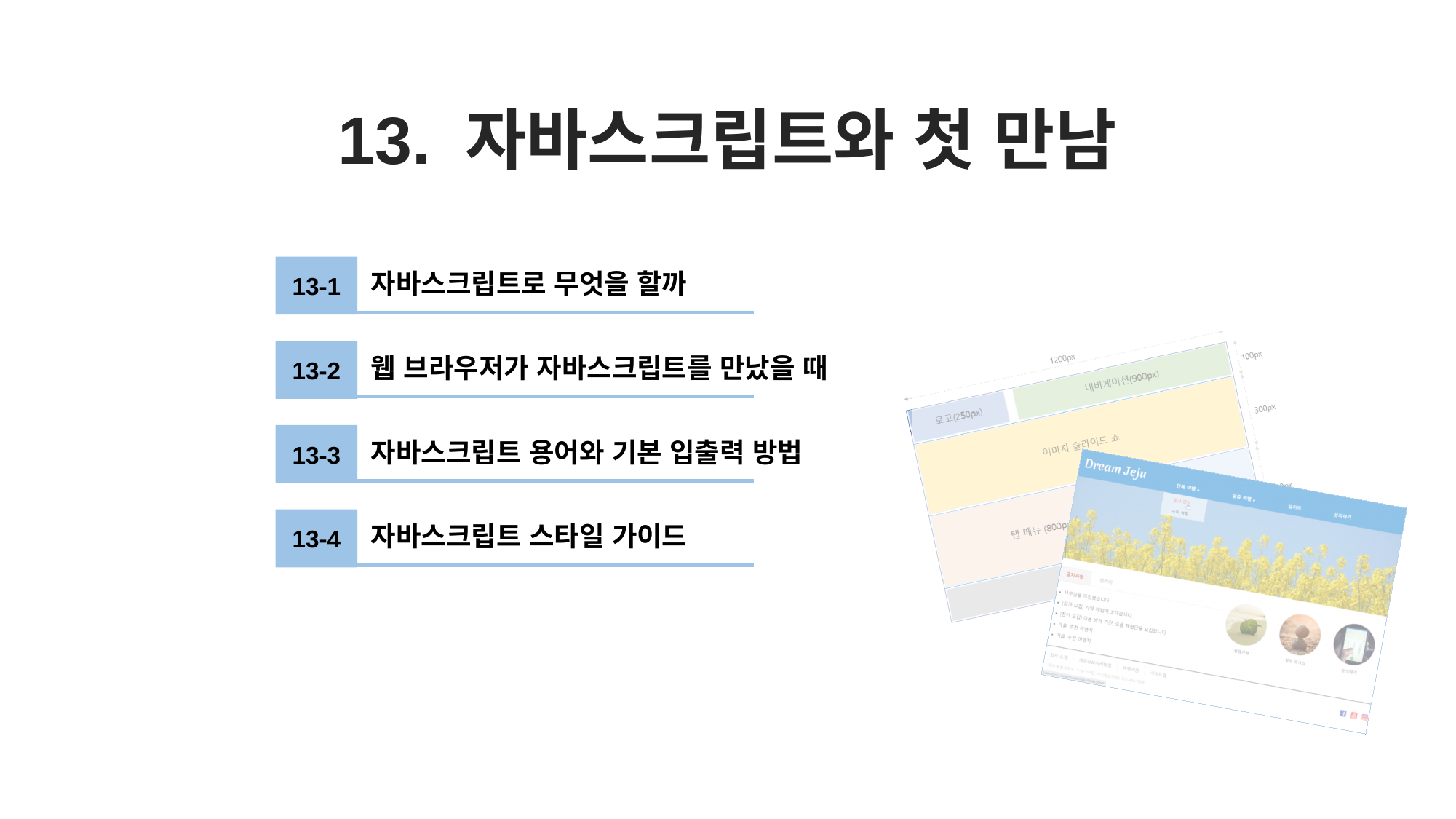

# 13. 자바스크립트와 첫 만남
13-1
자바스크립트로 무엇을 할까
13-2
웹 브라우저가 자바스크립트를 만났을 때
13-3
자바스크립트 용어와 기본 입출력 방법
13-4
자바스크립트 스타일 가이드